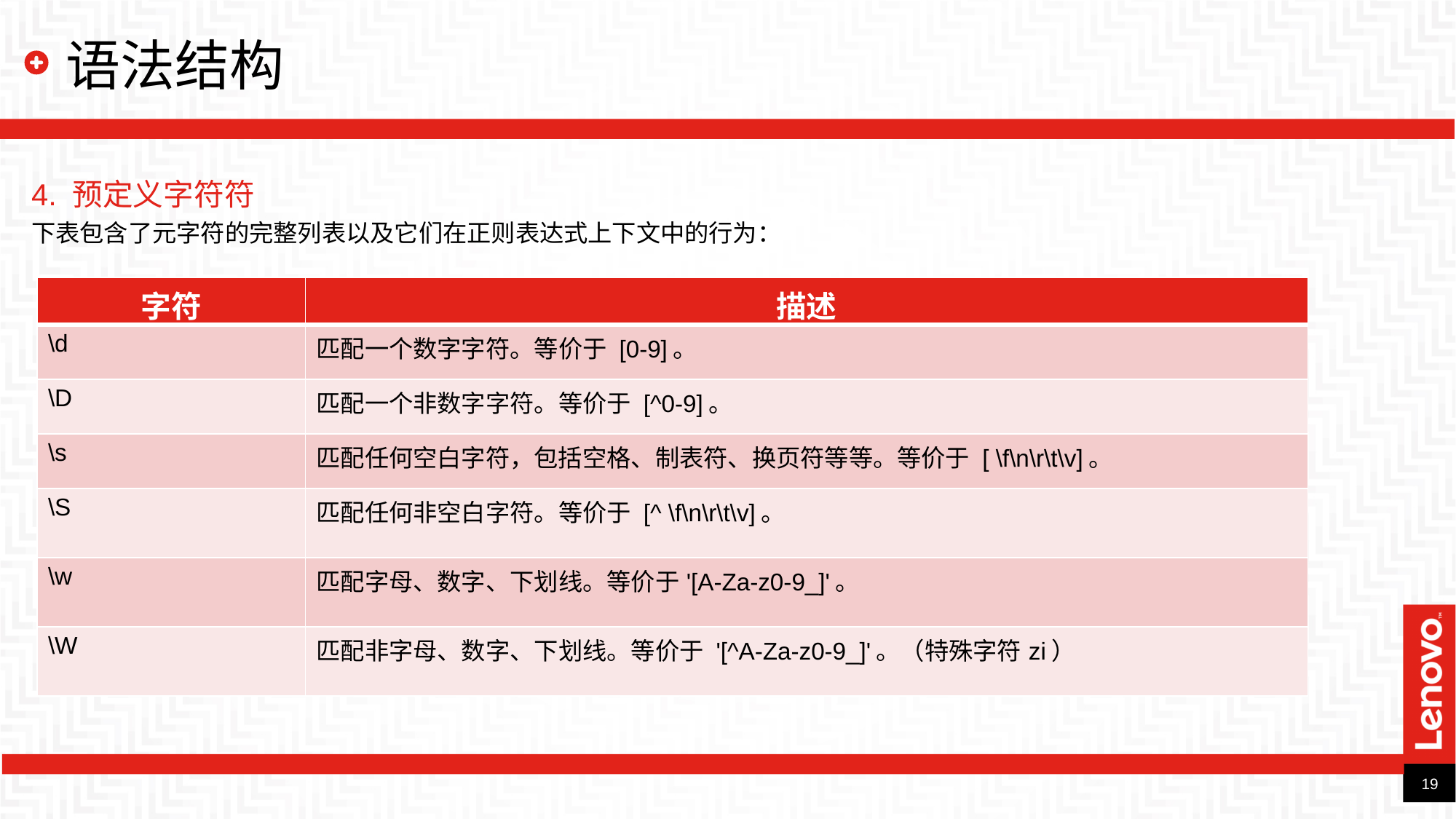

# 语法结构

4. 预定义字符符
下表包含了元字符的完整列表以及它们在正则表达式上下文中的行为：
| 字符 | 描述 |
| --- | --- |
| \d | 匹配一个数字字符。等价于 [0-9]。 |
| \D | 匹配一个非数字字符。等价于 [^0-9]。 |
| \s | 匹配任何空白字符，包括空格、制表符、换页符等等。等价于 [ \f\n\r\t\v]。 |
| \S | 匹配任何非空白字符。等价于 [^ \f\n\r\t\v]。 |
| \w | 匹配字母、数字、下划线。等价于'[A-Za-z0-9\_]'。 |
| \W | 匹配非字母、数字、下划线。等价于 '[^A-Za-z0-9\_]'。（特殊字符zi） |